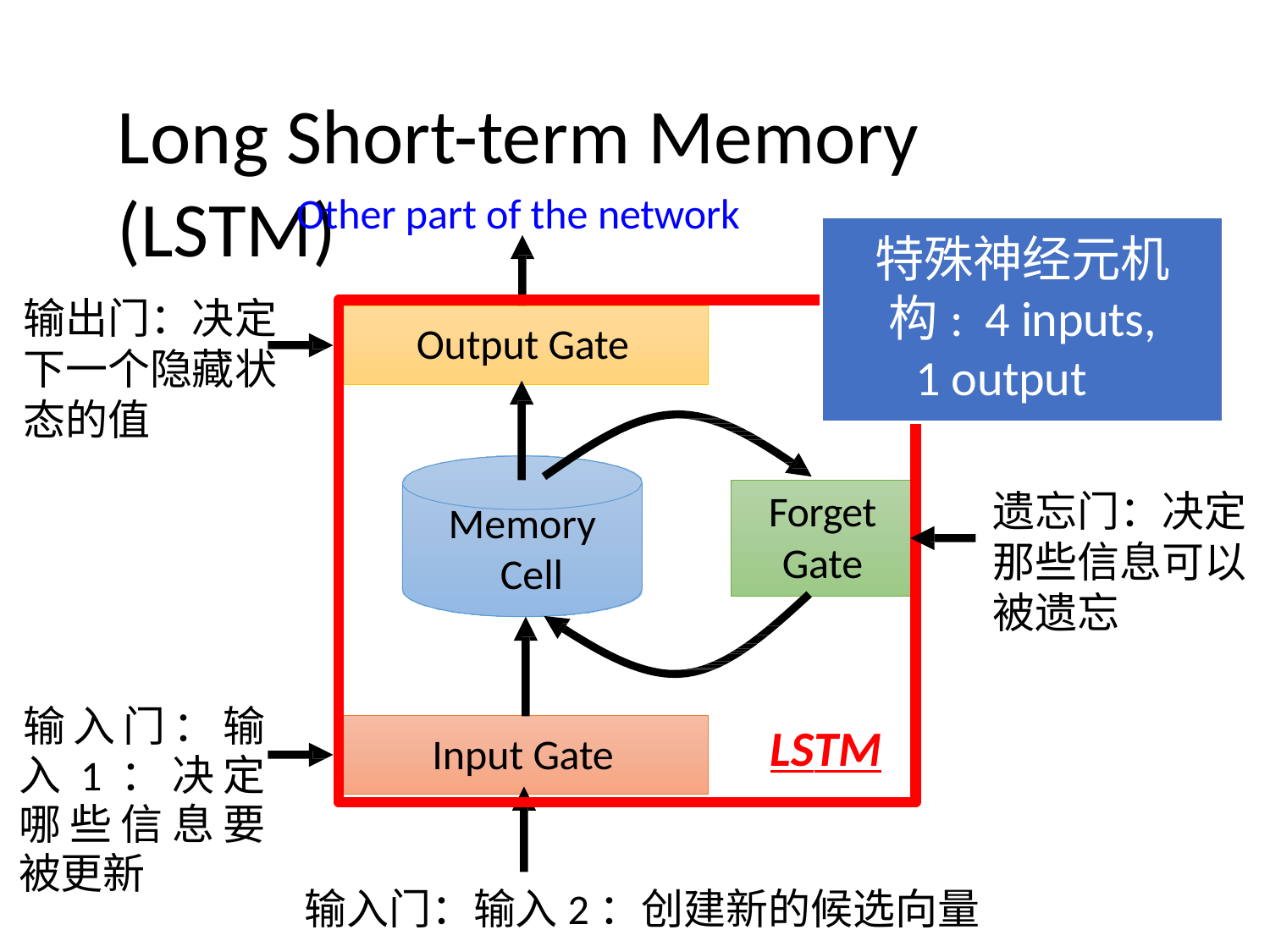

# Long Short-term Memory (LSTM)
Other part of the network

特殊神经元机构:  4 inputs,
1 output

输出门：决定下一个隐藏状态的值

Output Gate

遗忘门：决定那些信息可以被遗忘

Forget
Gate
Memory  Cell

输入门：输入1：决定哪些信息要被更新
LSTM

Input Gate

输入门：输入2：创建新的候选向量